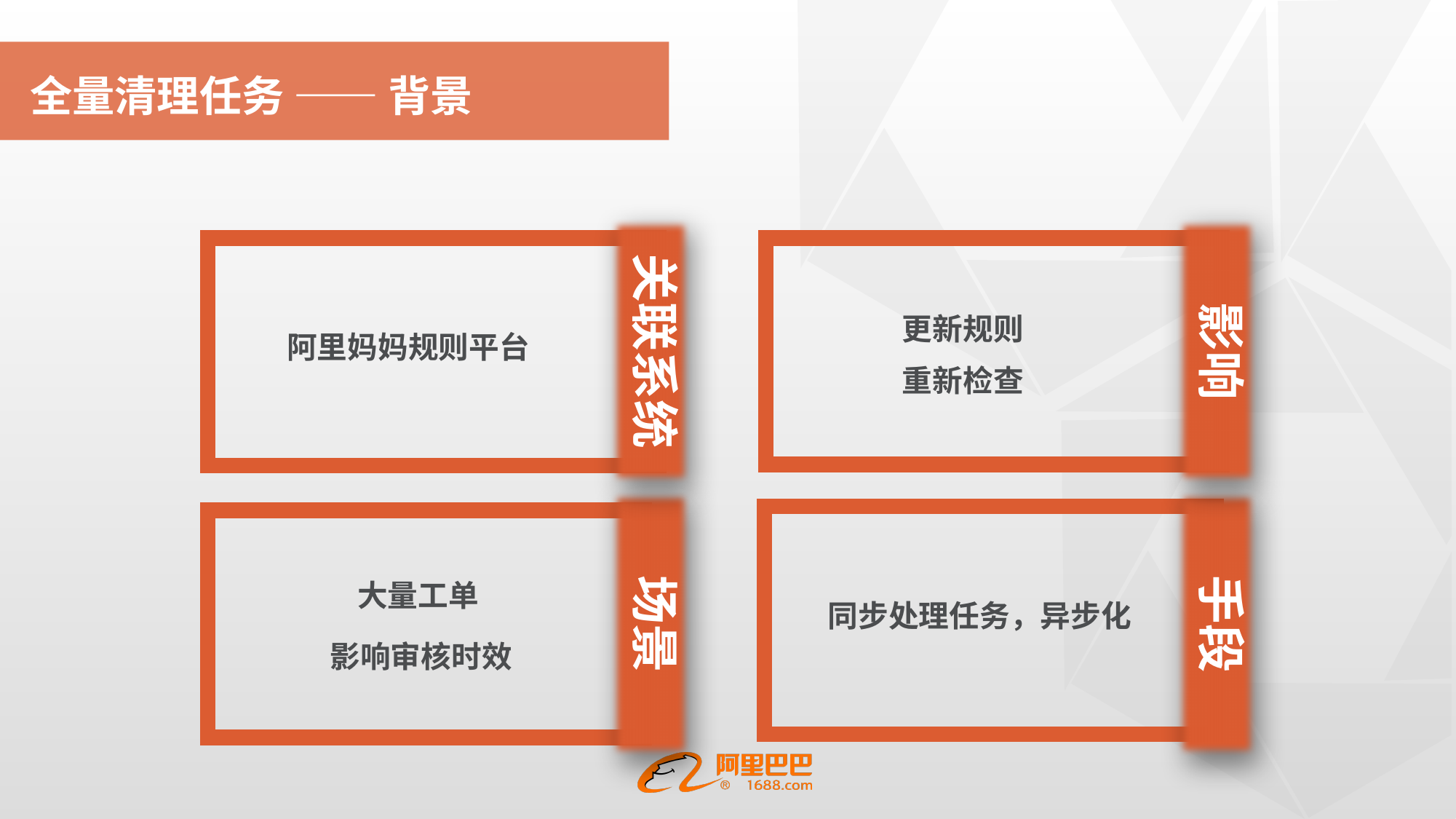

全量清理任务 —— 背景
关联系统
影响

更新规则
阿里妈妈规则平台
重新检查
场景
手段

大量工单
同步处理任务，异步化
影响审核时效